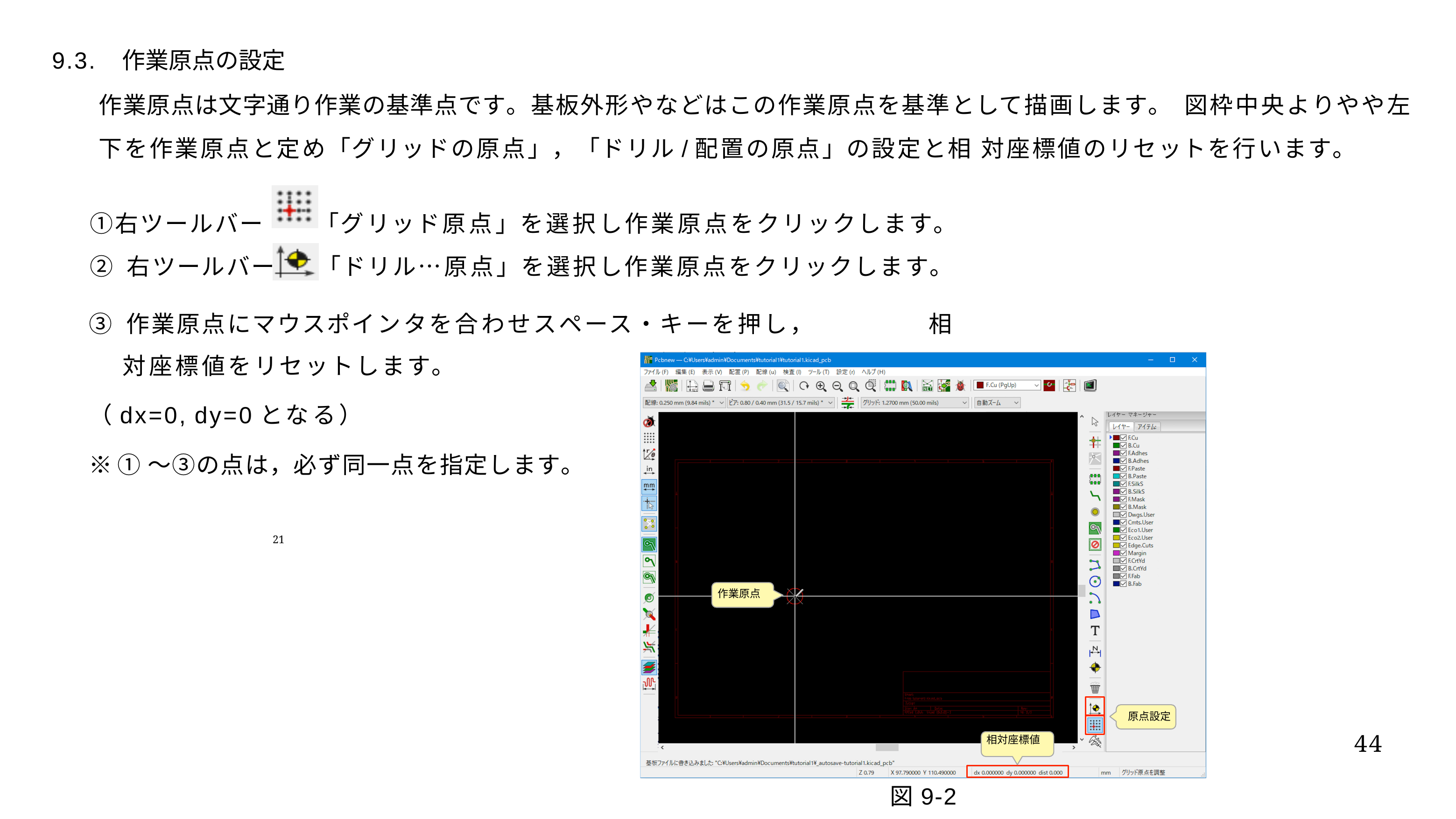

9.3.	作業原点の設定
作業原点は文字通り作業の基準点です。基板外形やなどはこの作業原点を基準として描画します。 図枠中央よりやや左下を作業原点と定め「グリッドの原点」，「ドリル/配置の原点」の設定と相 対座標値のリセットを行います。

①	右ツールバー　　「グリッド原点」を選択し作業原点をクリックします。
② 右ツールバー 　「ドリル…原点」を選択し作業原点をクリックします。
③ 作業原点にマウスポインタを合わせスペース・キーを押し，	　　　　相対座標値をリセットします。
（dx=0, dy=0となる）
※ ①～③の点は，必ず同一点を指定します。

作業原点

原点設定
相対座標値

21
44
図9-2